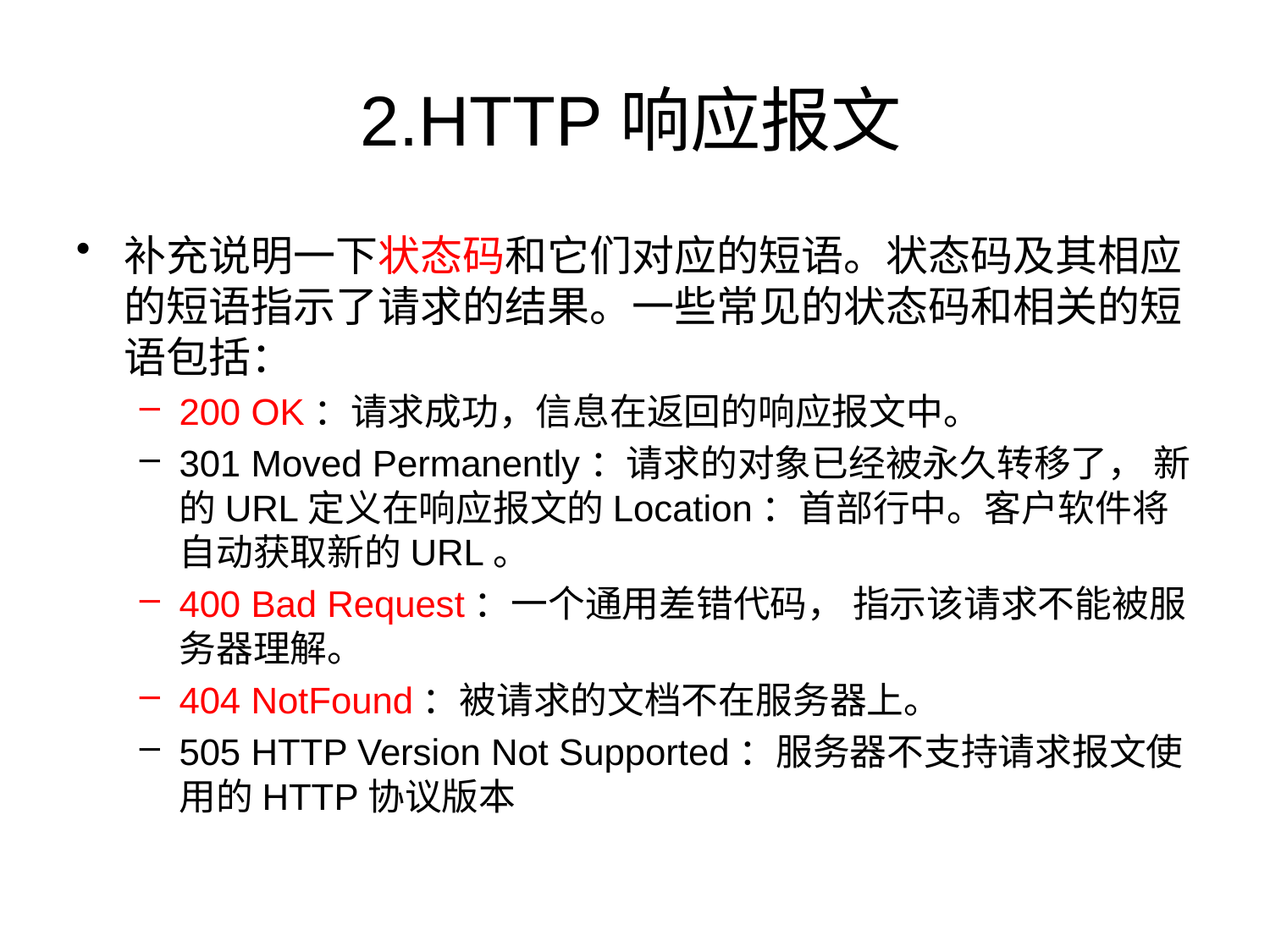

# 2.HTTP响应报文
补充说明一下状态码和它们对应的短语。状态码及其相应的短语指示了请求的结果。一些常见的状态码和相关的短语包括：
200 OK：请求成功，信息在返回的响应报文中。
301 Moved Permanently：请求的对象已经被永久转移了， 新的URL定义在响应报文的Location：首部行中。客户软件将自动获取新的URL。
400 Bad Request：一个通用差错代码， 指示该请求不能被服务器理解。
404 NotFound：被请求的文档不在服务器上。
505 HTTP Version Not Supported：服务器不支持请求报文使用的HTTP协议版本